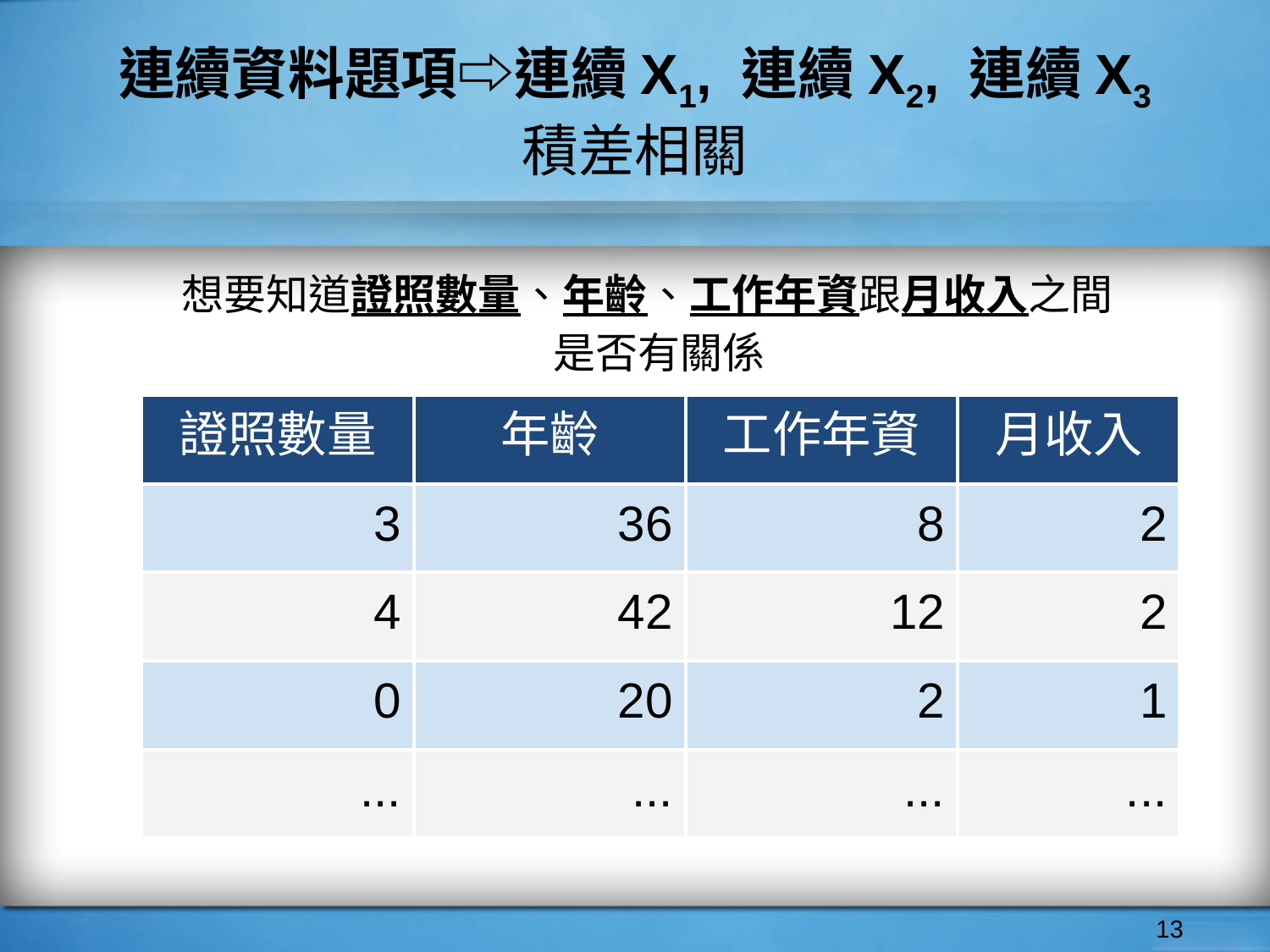

# 連續資料題項⇨連續X1, 連續X2, 連續X3
積差相關
想要知道證照數量、年齡、工作年資跟月收入之間
是否有關係
| 證照數量 | 年齡 | 工作年資 | 月收入 |
| --- | --- | --- | --- |
| 3 | 36 | 8 | 2 |
| 4 | 42 | 12 | 2 |
| 0 | 20 | 2 | 1 |
| ... | ... | ... | ... |
13